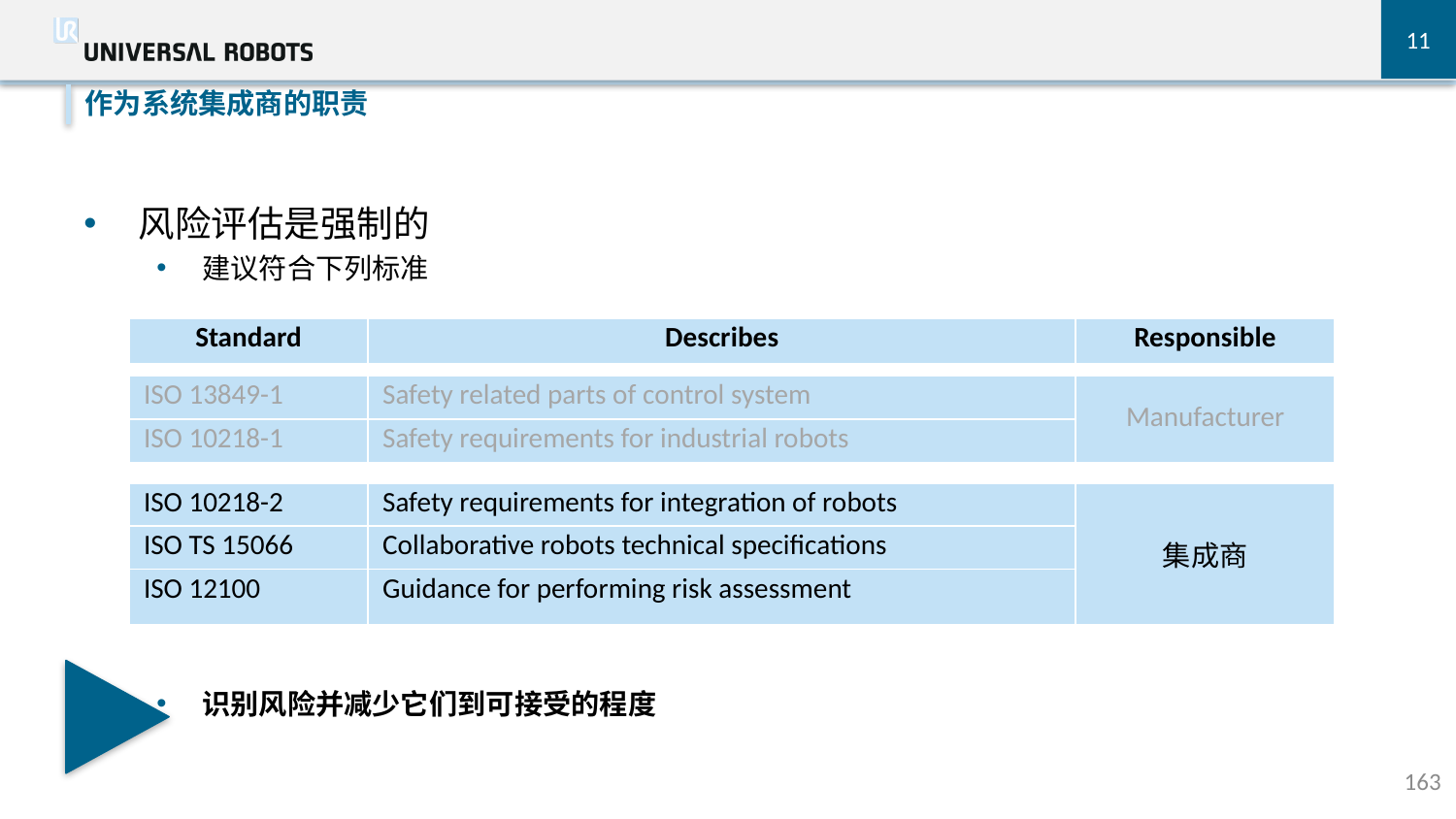

11

作为系统集成商的职责

风险评估是强制的
建议符合下列标准

识别风险并减少它们到可接受的程度

| Standard | Describes | Responsible |
| --- | --- | --- |
| ISO 13849-1 | Safety related parts of control system | Manufacturer |
| --- | --- | --- |
| ISO 10218-1 | Safety requirements for industrial robots |  |
| ISO 10218-2 | Safety requirements for integration of robots | 集成商 |
| --- | --- | --- |
| ISO TS 15066 | Collaborative robots technical specifications |  |
| ISO 12100 | Guidance for performing risk assessment |  |

163